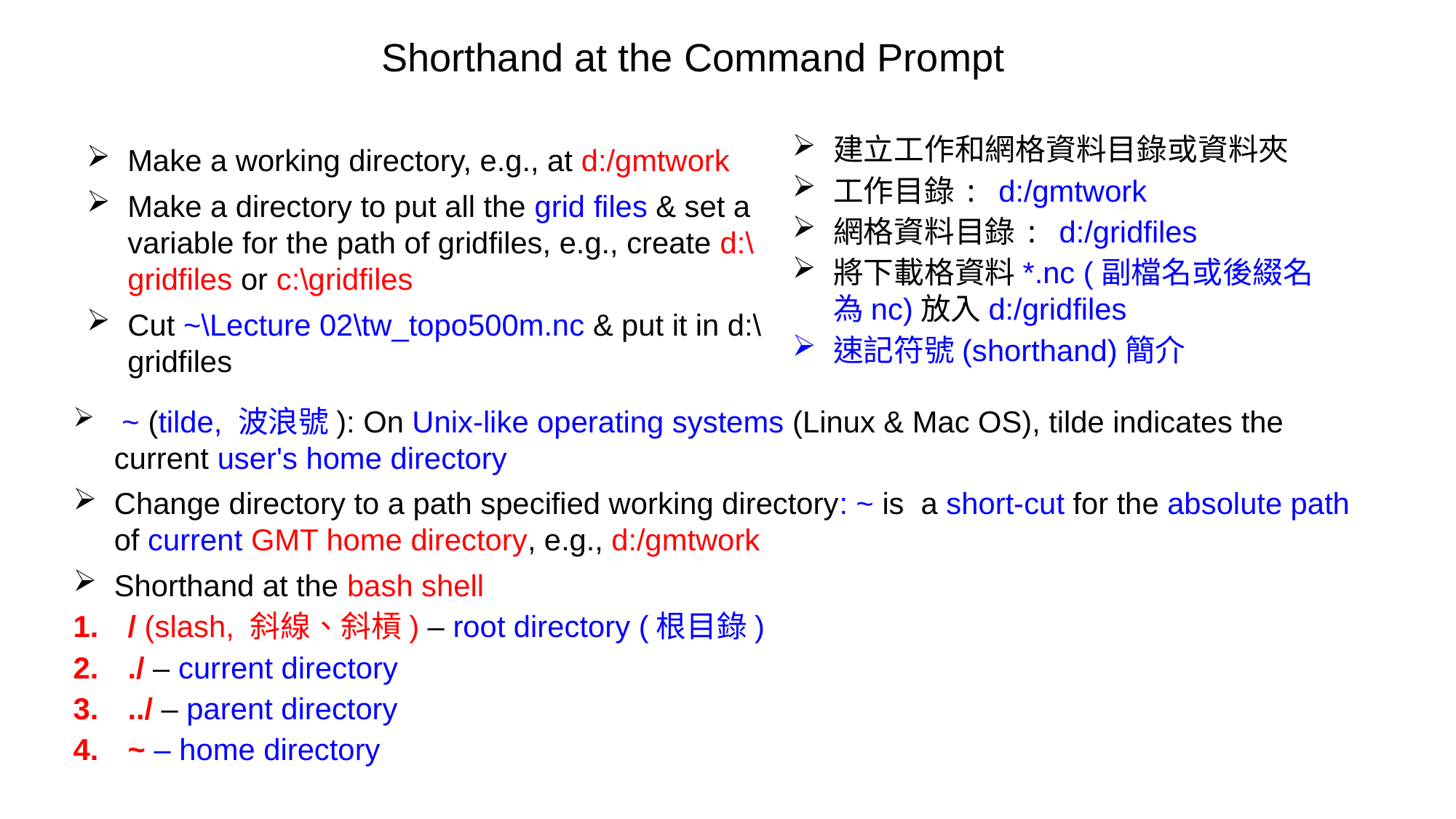

Shorthand at the Command Prompt
建立工作和網格資料目錄或資料夾
工作目錄: d:/gmtwork
網格資料目錄: d:/gridfiles
將下載格資料*.nc (副檔名或後綴名為nc)放入d:/gridfiles
速記符號(shorthand)簡介
Make a working directory, e.g., at d:/gmtwork
Make a directory to put all the grid files & set a variable for the path of gridfiles, e.g., create d:\gridfiles or c:\gridfiles
Cut ~\Lecture 02\tw_topo500m.nc & put it in d:\gridfiles
 ~ (tilde, 波浪號): On Unix-like operating systems (Linux & Mac OS), tilde indicates the current user's home directory
Change directory to a path specified working directory: ~ is  a short-cut for the absolute path of current GMT home directory, e.g., d:/gmtwork
Shorthand at the bash shell
/ (slash, 斜線、斜槓) – root directory (根目錄)
./ – current directory
../ – parent directory
~ – home directory